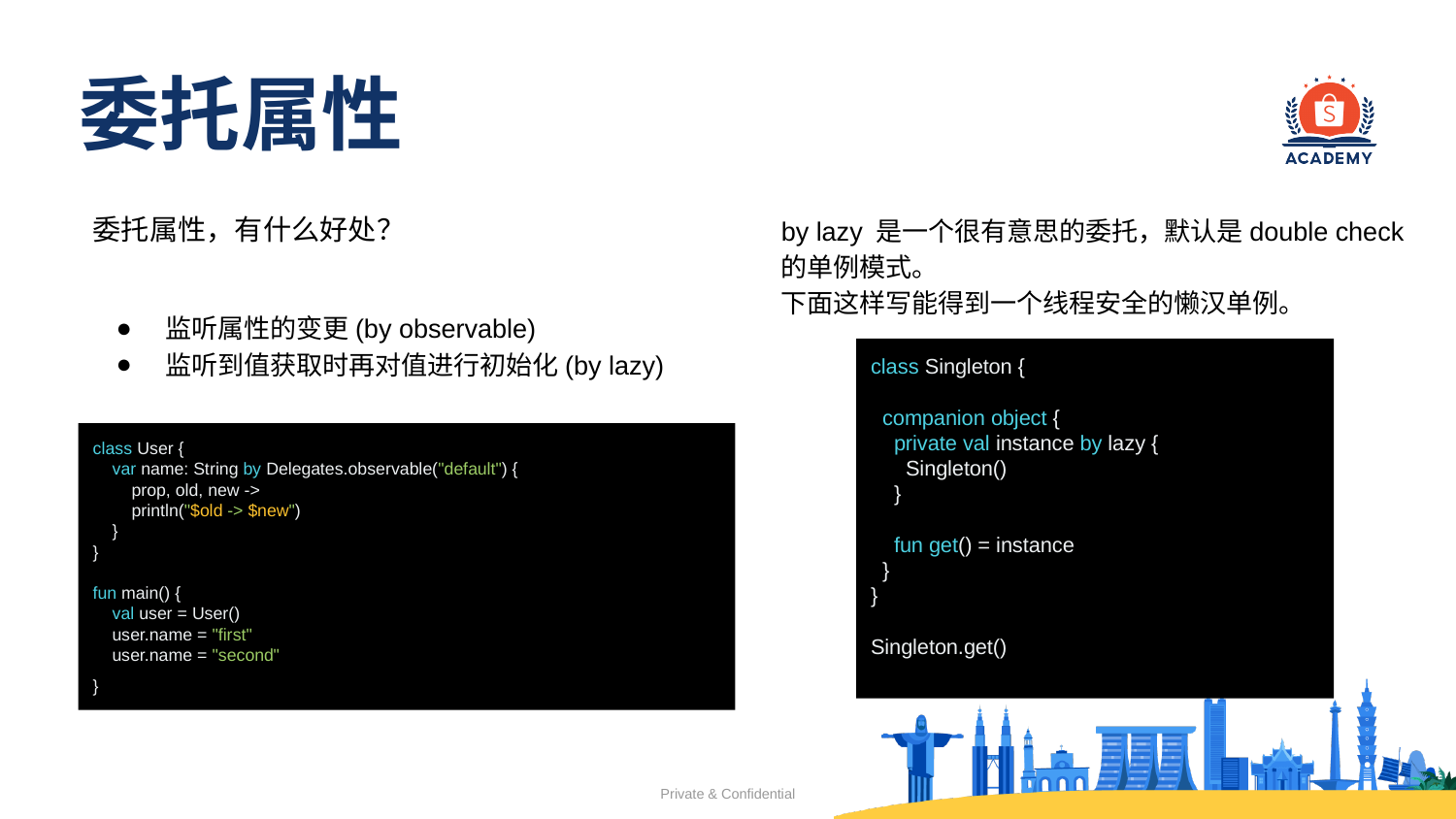

# 委托属性
委托属性，有什么好处？
by lazy 是一个很有意思的委托，默认是double check的单例模式。
下面这样写能得到一个线程安全的懒汉单例。
监听属性的变更(by observable)
监听到值获取时再对值进行初始化(by lazy)
class Singleton {

  companion object {
    private val instance by lazy {
      Singleton()
    }

    fun get() = instance
  }
}

Singleton.get()

class User {
    var name: String by Delegates.observable("default") {
        prop, old, new ->
        println("$old -> $new")
    }
}

fun main() {
    val user = User()
    user.name = "first"
    user.name = "second"
}